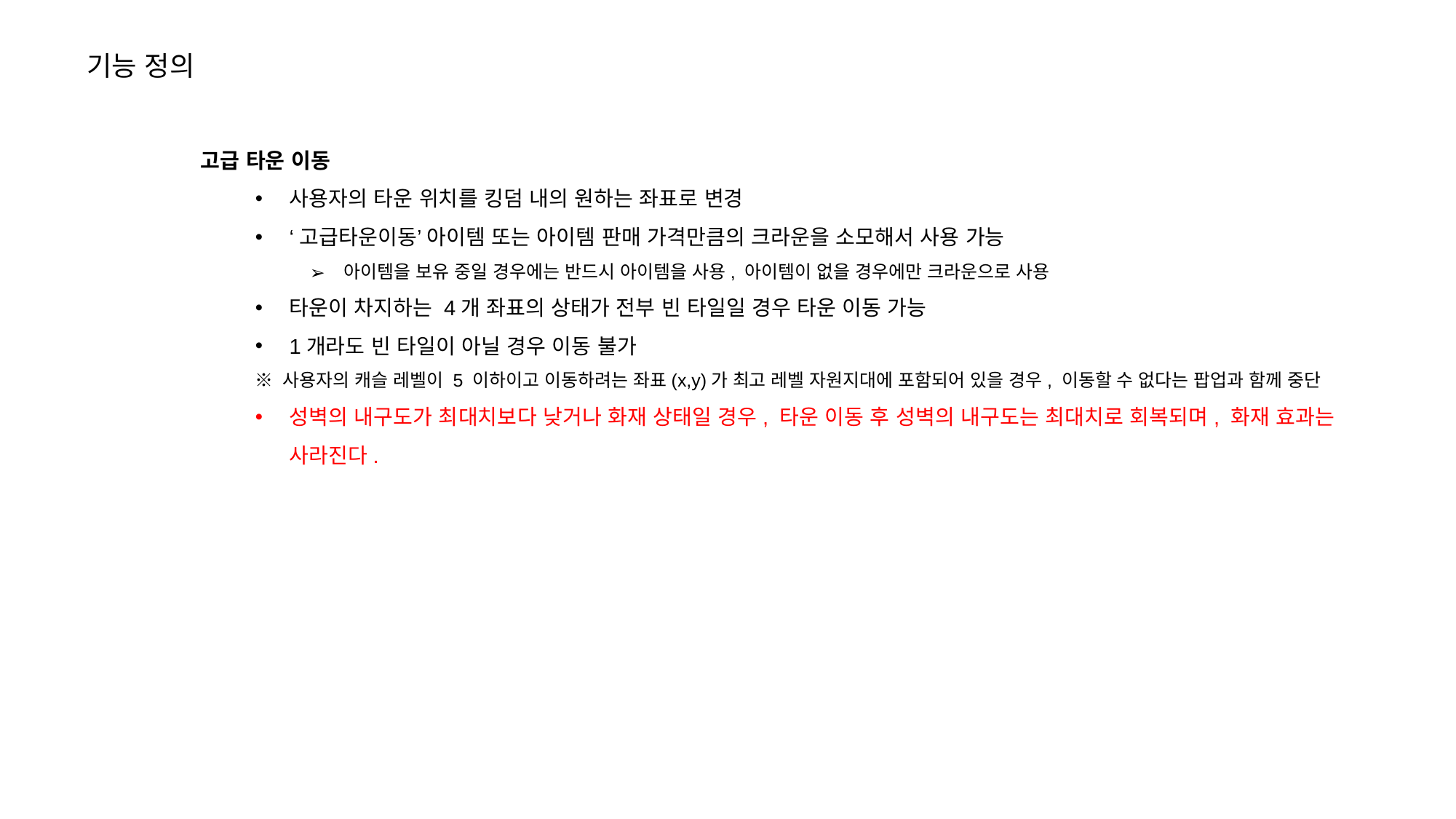

기능 정의
고급 타운 이동
사용자의 타운 위치를 킹덤 내의 원하는 좌표로 변경
‘고급타운이동’ 아이템 또는 아이템 판매 가격만큼의 크라운을 소모해서 사용 가능
아이템을 보유 중일 경우에는 반드시 아이템을 사용, 아이템이 없을 경우에만 크라운으로 사용
타운이 차지하는 4개 좌표의 상태가 전부 빈 타일일 경우 타운 이동 가능
1개라도 빈 타일이 아닐 경우 이동 불가
※ 사용자의 캐슬 레벨이 5 이하이고 이동하려는 좌표(x,y)가 최고 레벨 자원지대에 포함되어 있을 경우, 이동할 수 없다는 팝업과 함께 중단
성벽의 내구도가 최대치보다 낮거나 화재 상태일 경우, 타운 이동 후 성벽의 내구도는 최대치로 회복되며, 화재 효과는 사라진다.